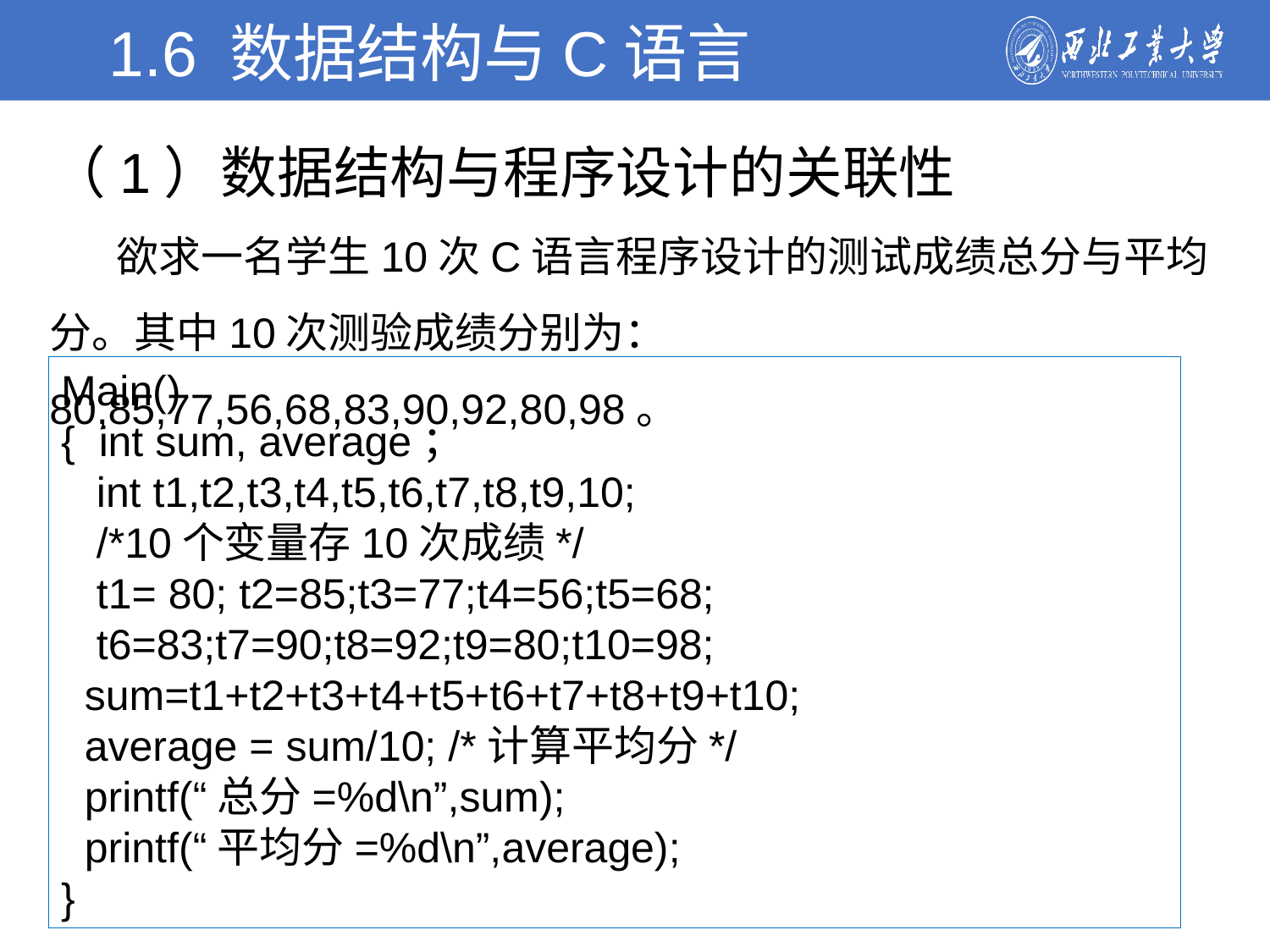

1.6 数据结构与C语言
（1）数据结构与程序设计的关联性
      欲求一名学生10次C语言程序设计的测试成绩总分与平均分。其中10次测验成绩分别为：80,85,77,56,68,83,90,92,80,98。
学校简介
Main()
{  int sum, average；
   int t1,t2,t3,t4,t5,t6,t7,t8,t9,10;
   /*10个变量存10次成绩*/
   t1= 80; t2=85;t3=77;t4=56;t5=68;
   t6=83;t7=90;t8=92;t9=80;t10=98;
  sum=t1+t2+t3+t4+t5+t6+t7+t8+t9+t10;
  average = sum/10; /*计算平均分*/
  printf(“总分=%d\n”,sum);
  printf(“平均分=%d\n”,average);
}
29